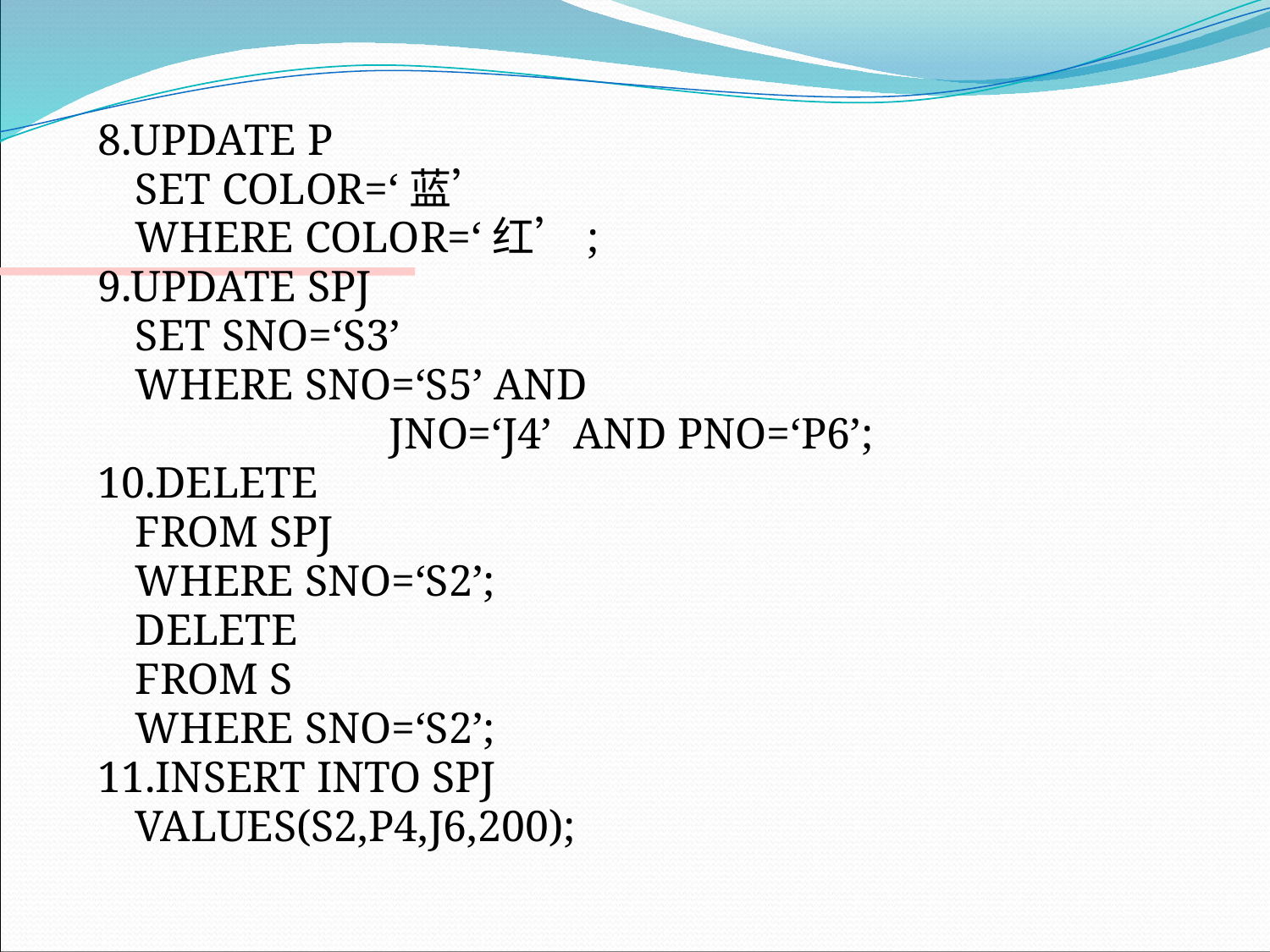

8.UPDATE P
	SET COLOR=‘蓝’
	WHERE COLOR=‘红’;
9.UPDATE SPJ
	SET SNO=‘S3’
	WHERE SNO=‘S5’ AND
			JNO=‘J4’  AND PNO=‘P6’;
10.DELETE
	FROM SPJ
	WHERE SNO=‘S2’;
	DELETE
	FROM S
	WHERE SNO=‘S2’;
11.INSERT INTO SPJ
	VALUES(S2,P4,J6,200);

407